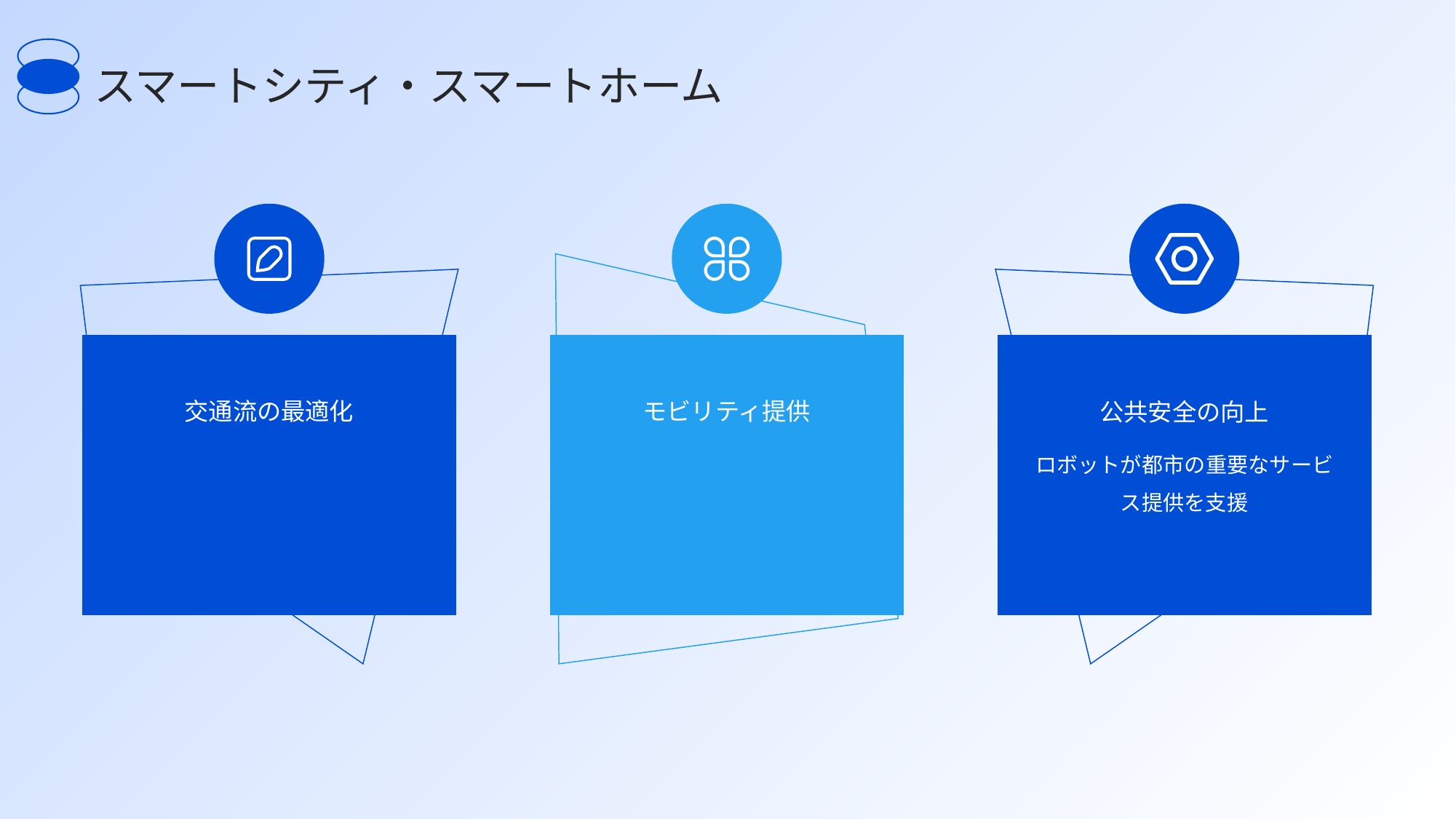

スマートシティ・スマートホーム

交通流の最適化
モビリティ提供
公共安全の向上

ロボットが都市の重要なサービス提供を支援